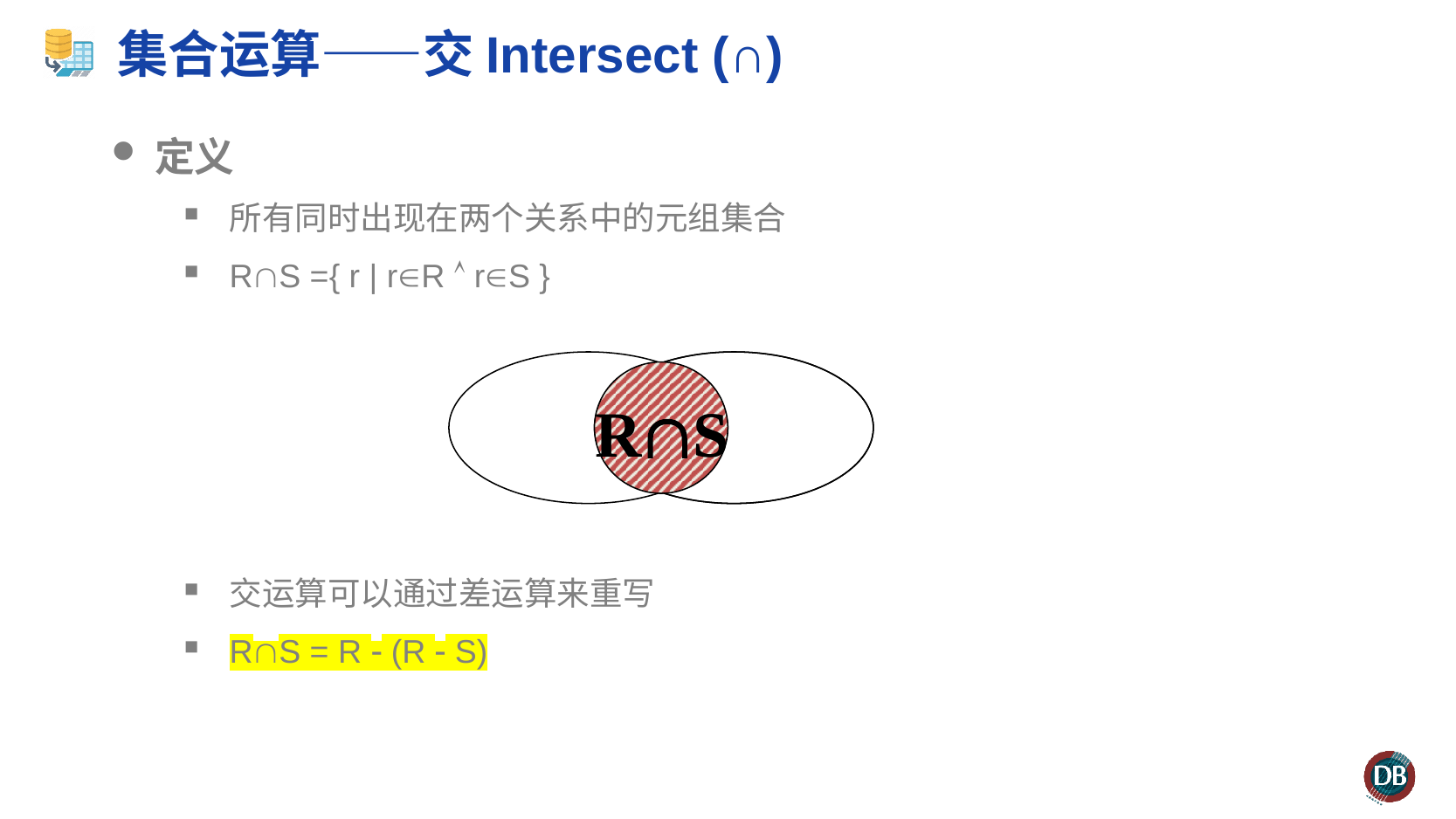

# 集合运算——交Intersect (∩)
定义
所有同时出现在两个关系中的元组集合
R∩S ={ r | r∈R ∧ r∈S }

交运算可以通过差运算来重写
R∩S = R − (R − S)

R∩S